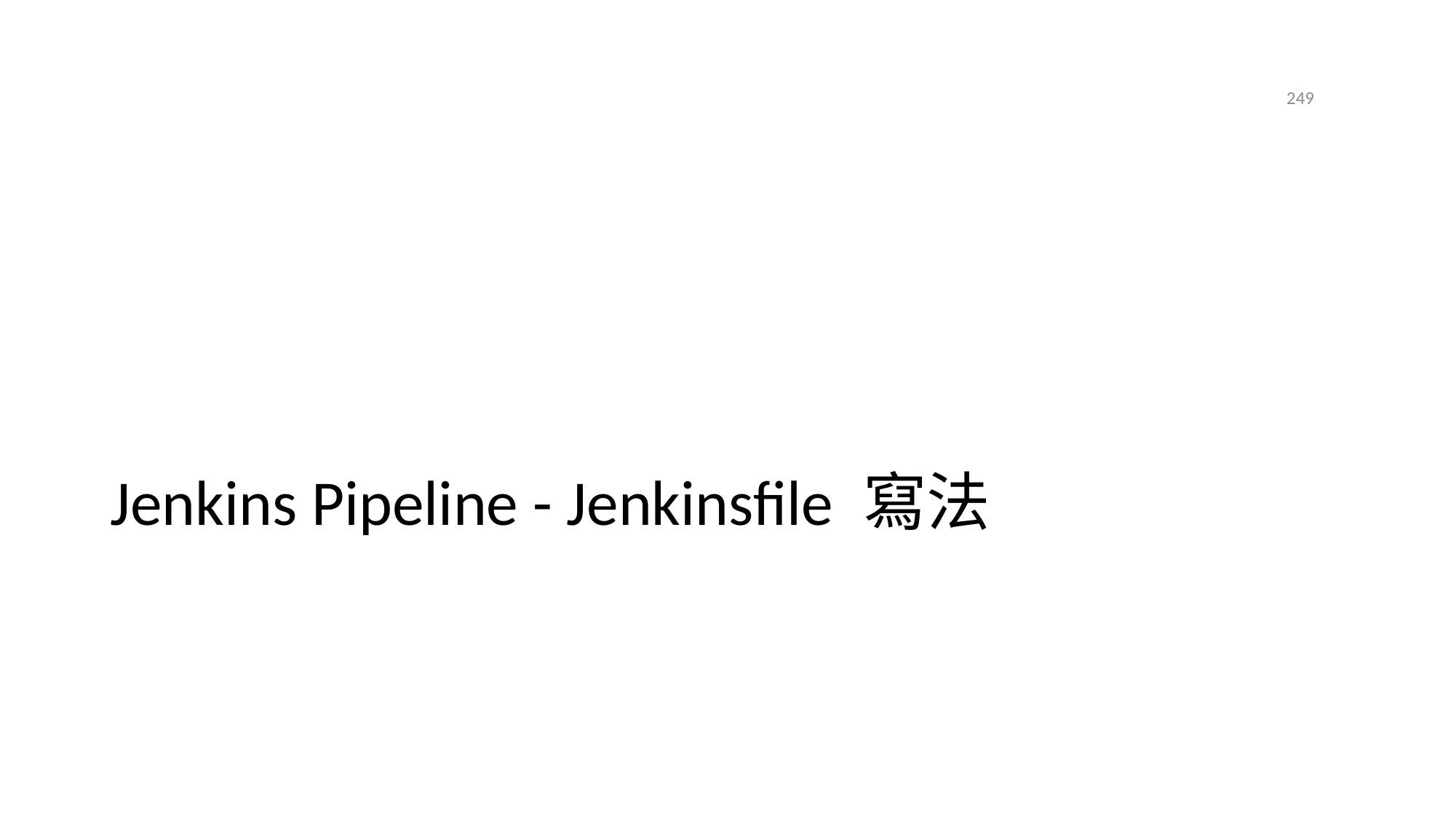

249
# Jenkins Pipeline - Jenkinsfile 寫法